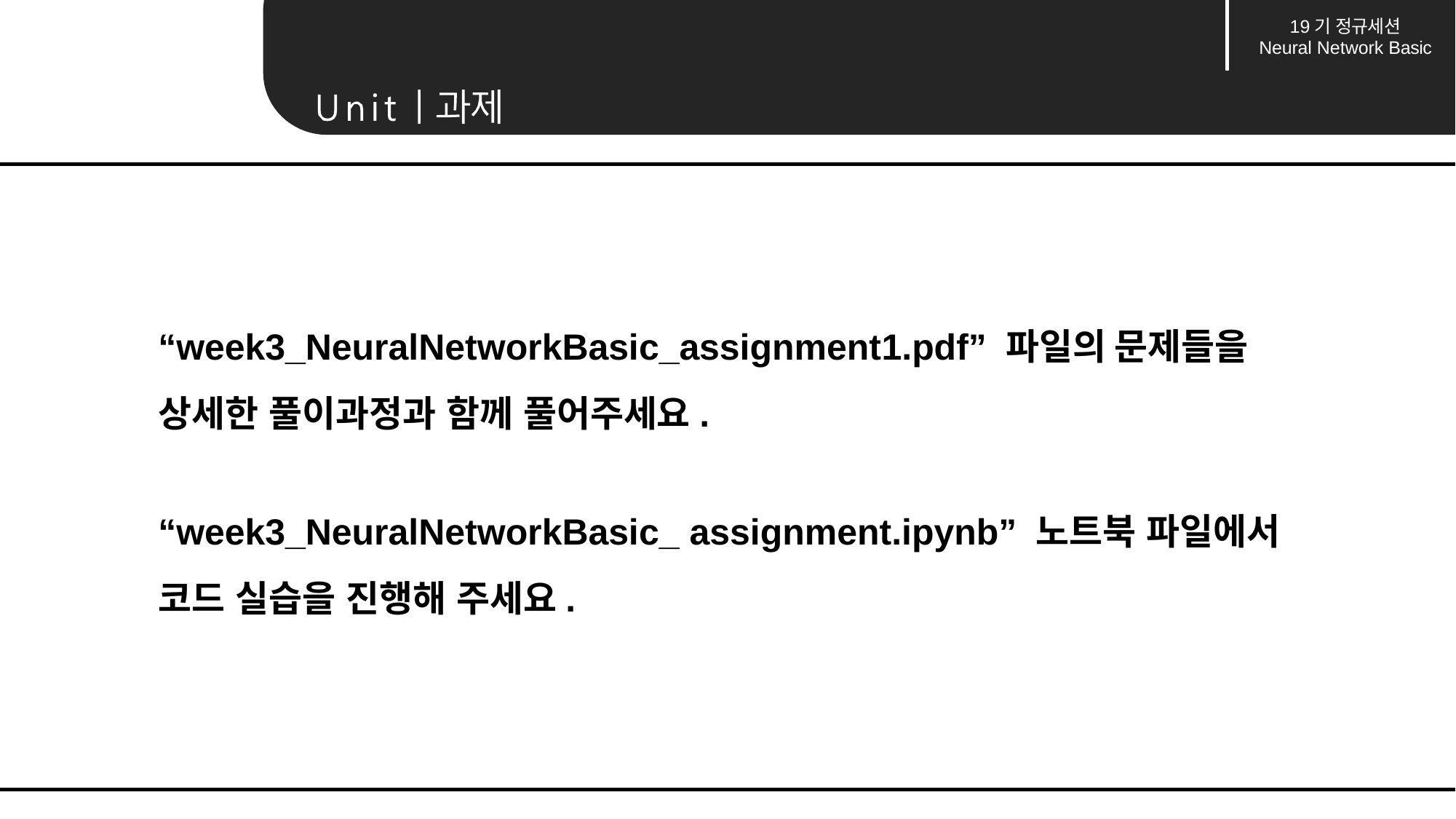

19기 정규세션
Neural Network Basic
“week3_NeuralNetworkBasic_assignment1.pdf” 파일의 문제들을
상세한 풀이과정과 함께 풀어주세요.
“week3_NeuralNetworkBasic_ assignment.ipynb” 노트북 파일에서
코드 실습을 진행해 주세요.